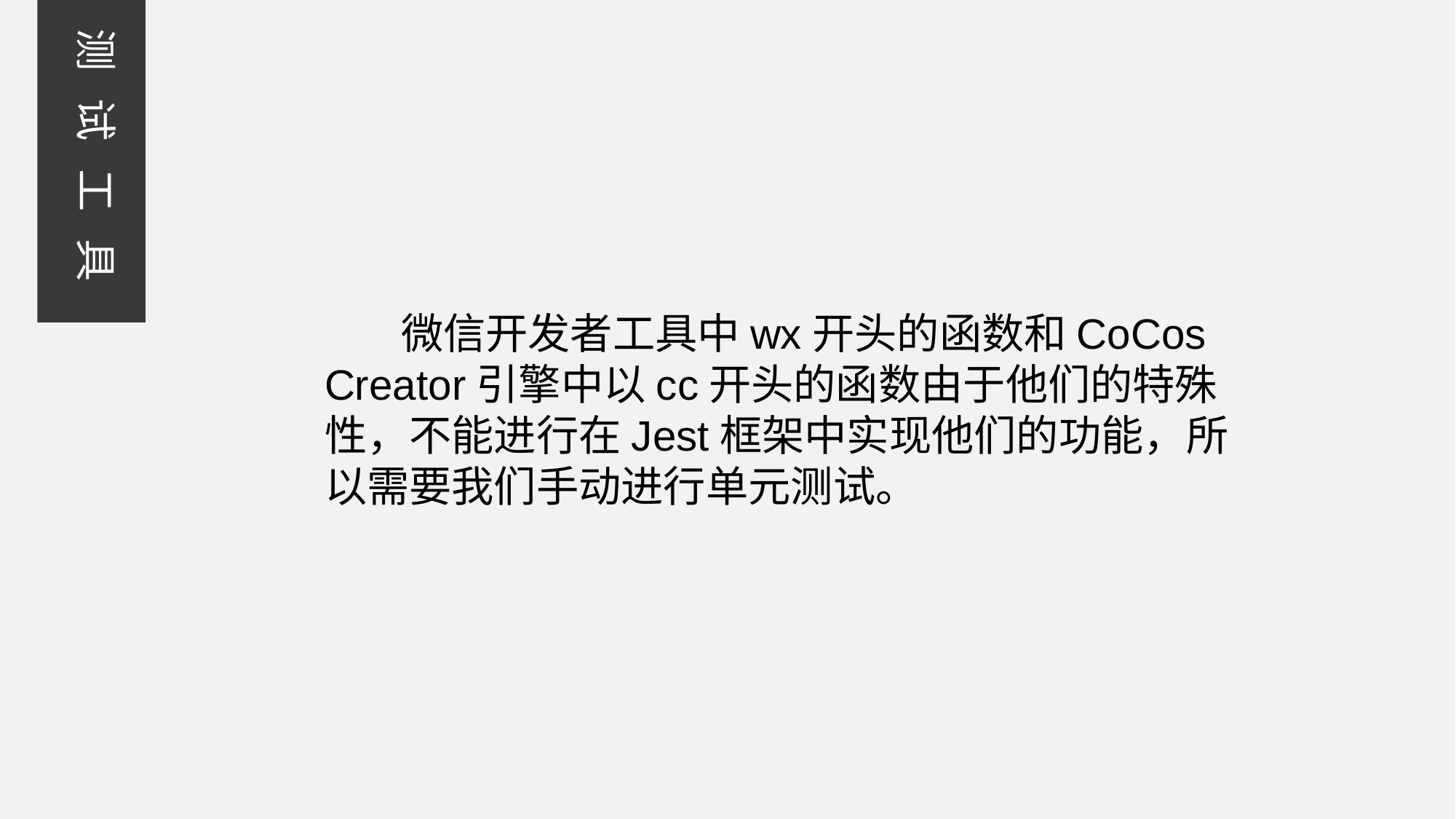

测 试 工 具
       微信开发者工具中wx开头的函数和CoCos Creator引擎中以cc开头的函数由于他们的特殊性，不能进行在Jest框架中实现他们的功能，所以需要我们手动进行单元测试。